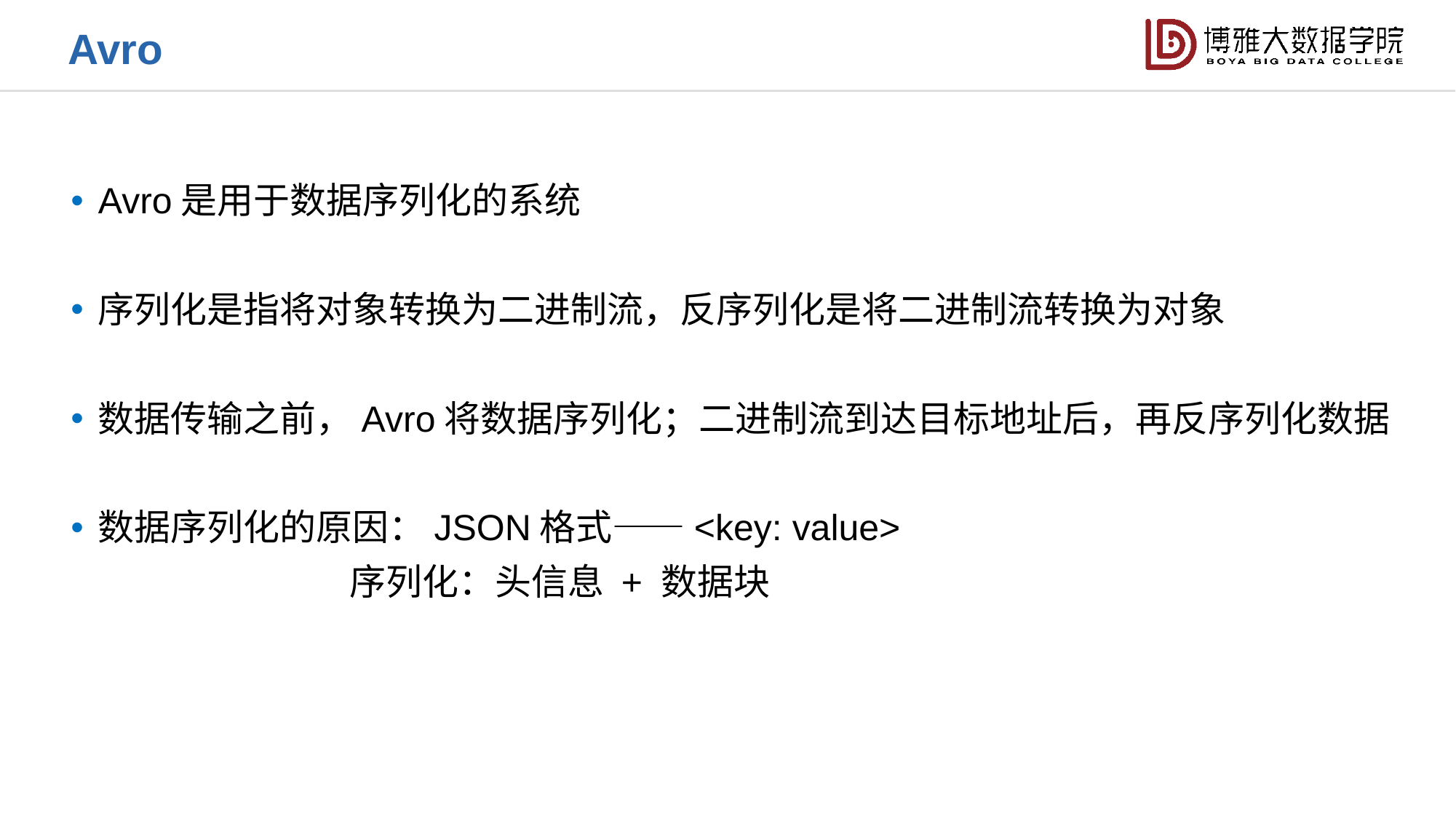

Avro
Avro是用于数据序列化的系统

序列化是指将对象转换为二进制流，反序列化是将二进制流转换为对象

数据传输之前，Avro将数据序列化；二进制流到达目标地址后，再反序列化数据

数据序列化的原因：JSON格式——<key: value>
                                 序列化：头信息 + 数据块